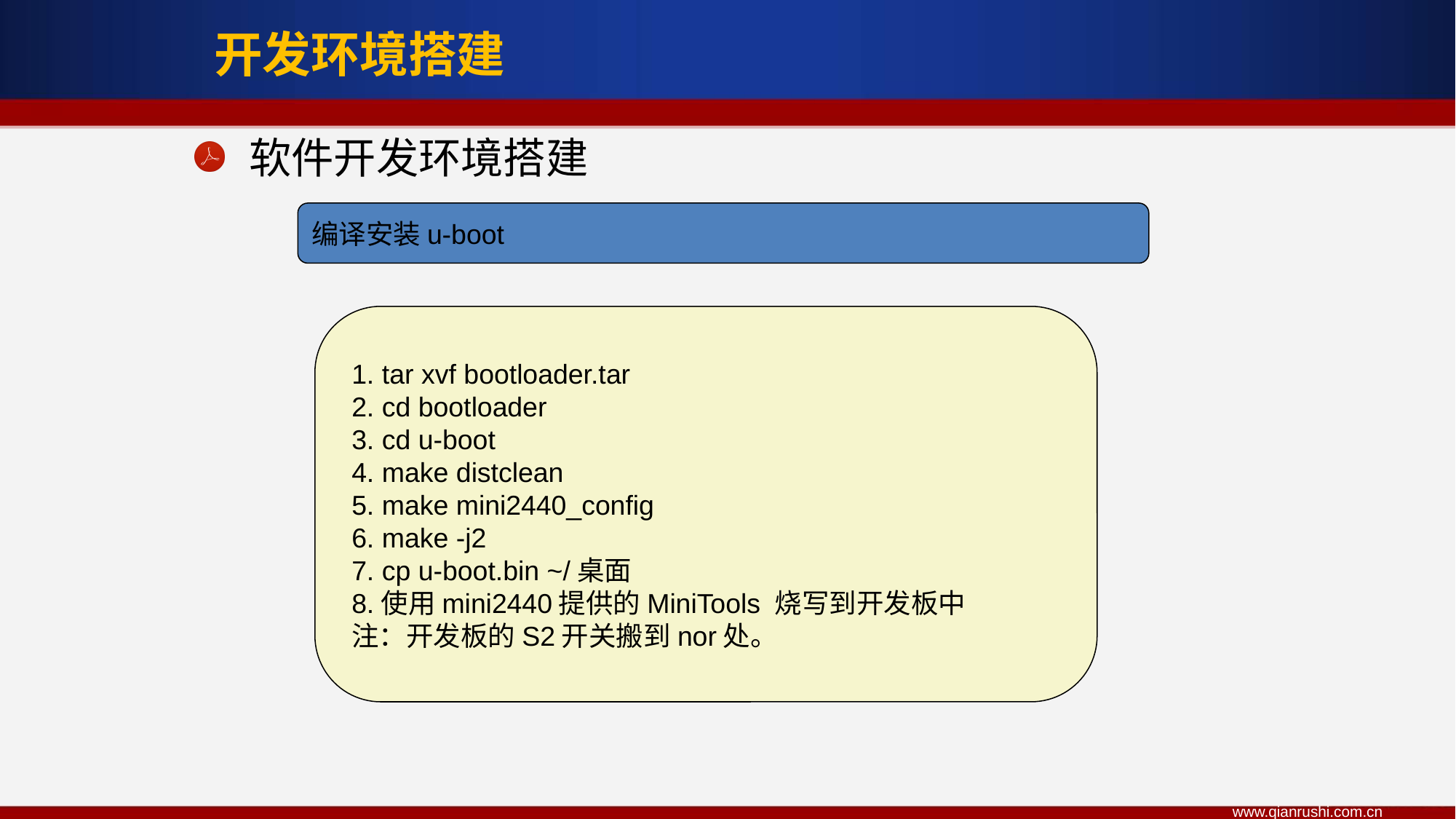

开发环境搭建
软件开发环境搭建
编译安装u-boot

1. tar xvf bootloader.tar
2. cd bootloader
3. cd u-boot
4. make distclean
5. make mini2440_config
6. make -j2
7. cp u-boot.bin ~/桌面
8.使用mini2440提供的MiniTools 烧写到开发板中
注：开发板的S2开关搬到nor处。